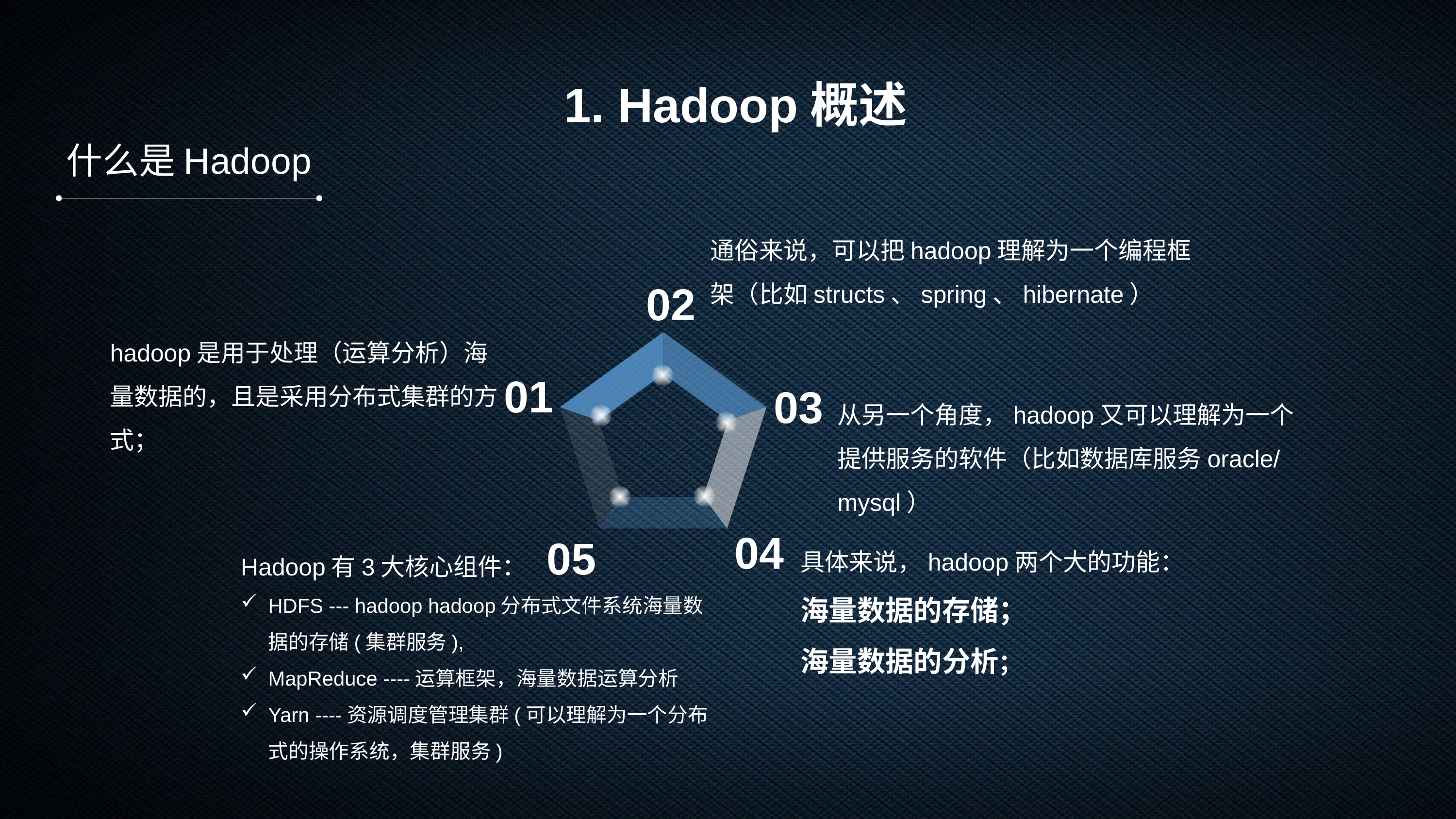

1. Hadoop概述
什么是Hadoop
通俗来说，可以把hadoop理解为一个编程框架（比如structs、spring、hibernate）
02
hadoop是用于处理（运算分析）海量数据的，且是采用分布式集群的方式；

01
03
从另一个角度，hadoop又可以理解为一个提供服务的软件（比如数据库服务oracle/mysql）
04
05
具体来说，hadoop两个大的功能：
海量数据的存储；
海量数据的分析；
Hadoop有3大核心组件：
HDFS --- hadoop hadoop分布式文件系统海量数据的存储(集群服务),
MapReduce ----运算框架，海量数据运算分析
Yarn ----资源调度管理集群(可以理解为一个分布式的操作系统，集群服务)